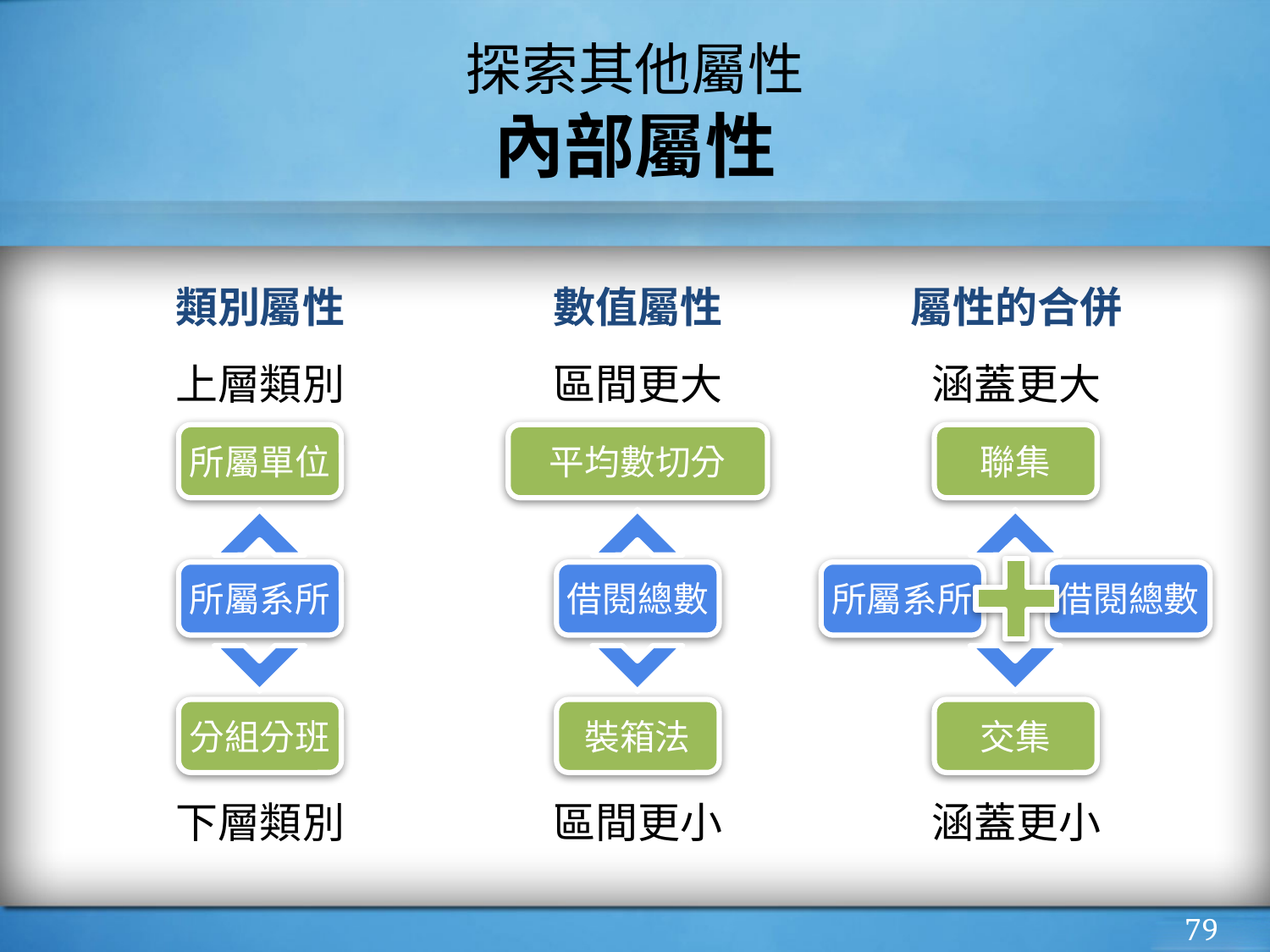

# 探索其他屬性
內部屬性
類別屬性
數值屬性
屬性的合併
上層類別
區間更大
涵蓋更大
所屬單位
平均數切分
聯集

所屬系所
借閱總數
所屬系所
借閱總數

分組分班
裝箱法
交集
下層類別
區間更小
涵蓋更小
79